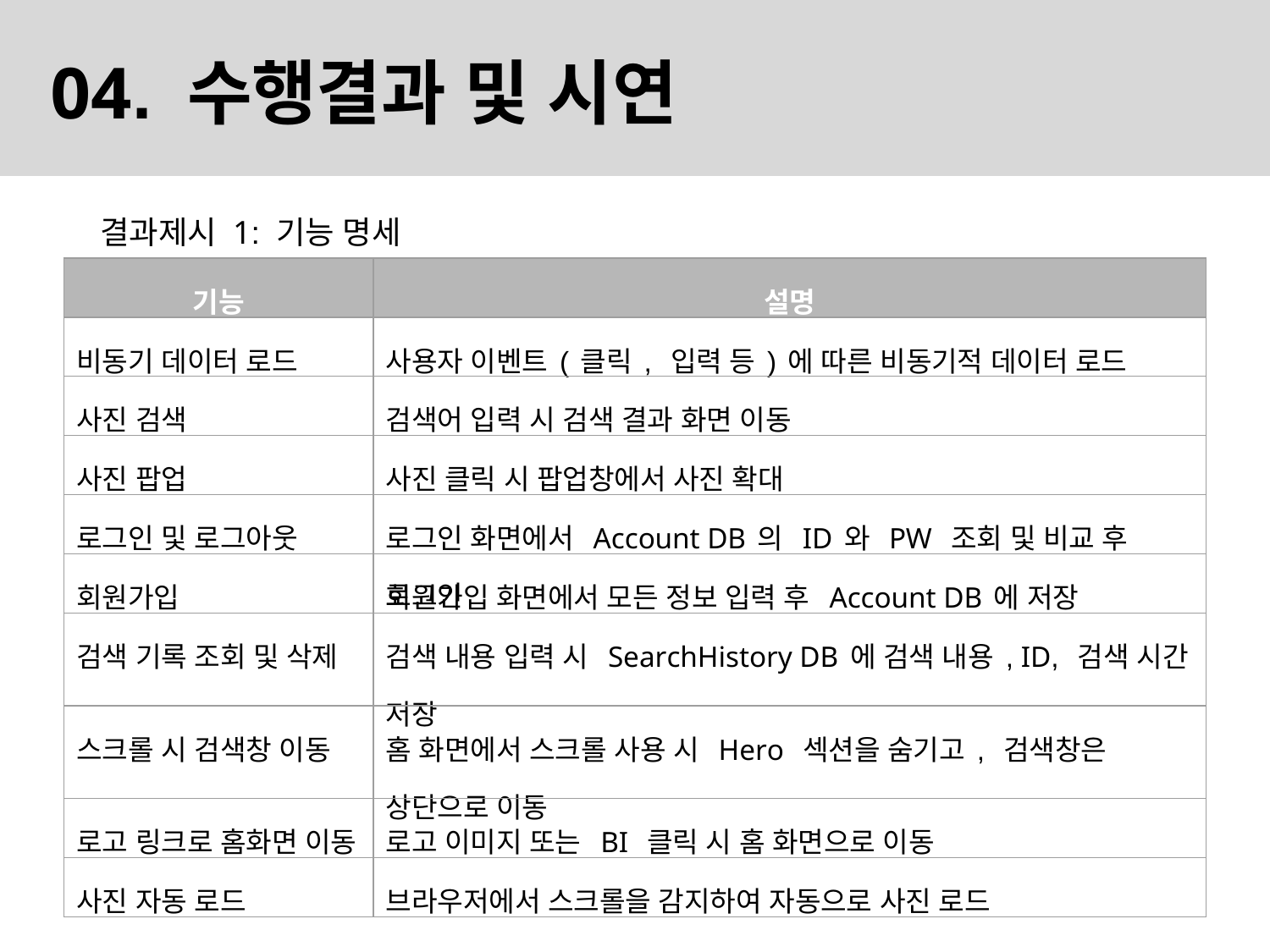

04. 수행결과 및 시연
결과제시 1: 기능 명세
| 기능 | 설명 |
| --- | --- |
| 비동기 데이터 로드 | 사용자 이벤트(클릭, 입력 등)에 따른 비동기적 데이터 로드 |
| 사진 검색 | 검색어 입력 시 검색 결과 화면 이동 |
| 사진 팝업 | 사진 클릭 시 팝업창에서 사진 확대 |
| 로그인 및 로그아웃 | 로그인 화면에서 Account DB의 ID와 PW 조회 및 비교 후 로그인 |
| 회원가입 | 회원가입 화면에서 모든 정보 입력 후 Account DB에 저장 |
| 검색 기록 조회 및 삭제 | 검색 내용 입력 시 SearchHistory DB에 검색 내용, ID, 검색 시간 저장 |
| 스크롤 시 검색창 이동 | 홈 화면에서 스크롤 사용 시 Hero 섹션을 숨기고, 검색창은 상단으로 이동 |
| 로고 링크로 홈화면 이동 | 로고 이미지 또는 BI 클릭 시 홈 화면으로 이동 |
| 사진 자동 로드 | 브라우저에서 스크롤을 감지하여 자동으로 사진 로드 |